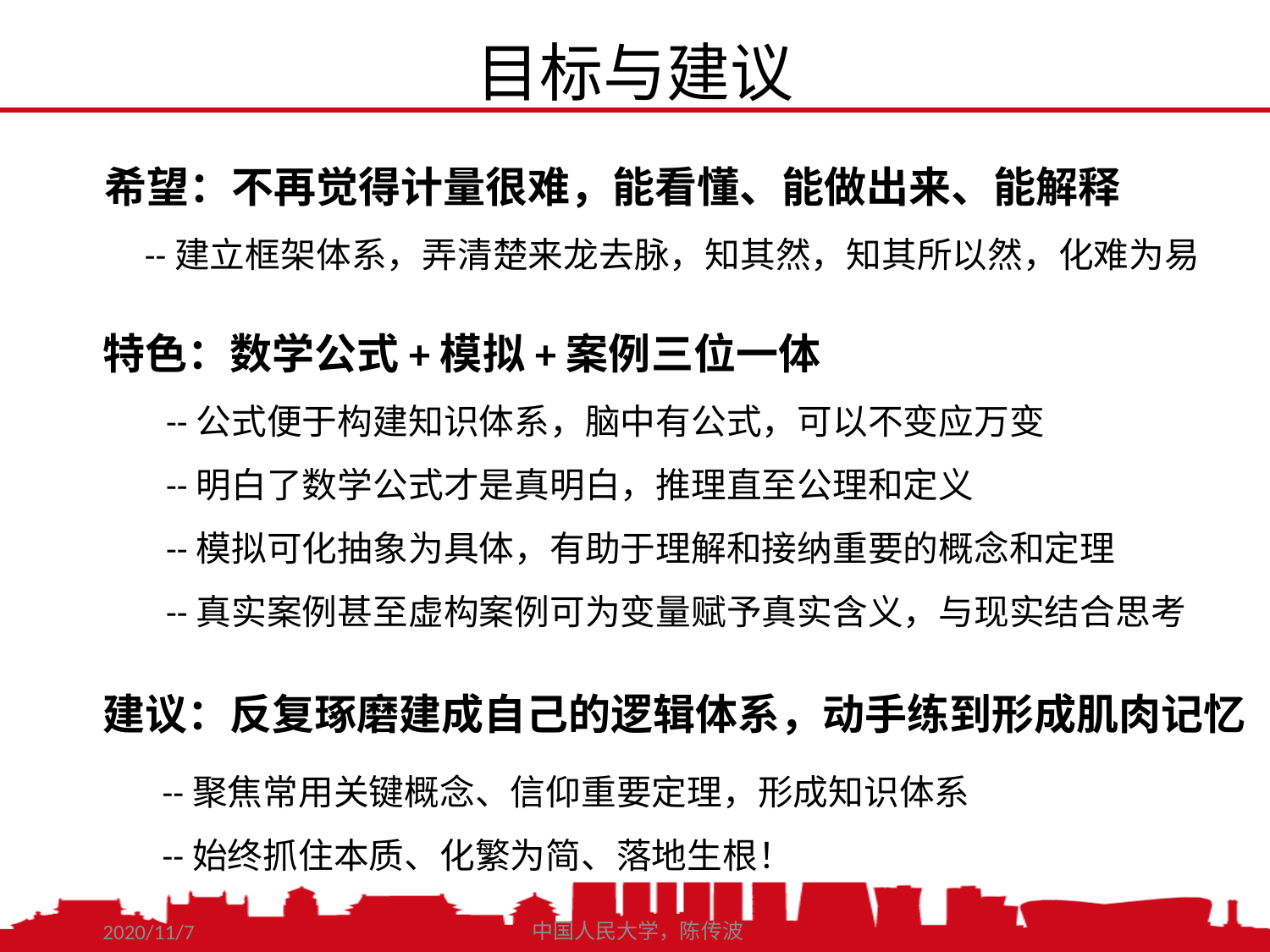

目标与建议
希望：不再觉得计量很难，能看懂、能做出来、能解释
     --建立框架体系，弄清楚来龙去脉，知其然，知其所以然，化难为易
特色：数学公式+模拟+案例三位一体
--公式便于构建知识体系，脑中有公式，可以不变应万变
--明白了数学公式才是真明白，推理直至公理和定义
--模拟可化抽象为具体，有助于理解和接纳重要的概念和定理
--真实案例甚至虚构案例可为变量赋予真实含义，与现实结合思考
建议：反复琢磨建成自己的逻辑体系，动手练到形成肌肉记忆
--聚焦常用关键概念、信仰重要定理，形成知识体系
--始终抓住本质、化繁为简、落地生根！
中国人民大学，陈传波
2020/11/7